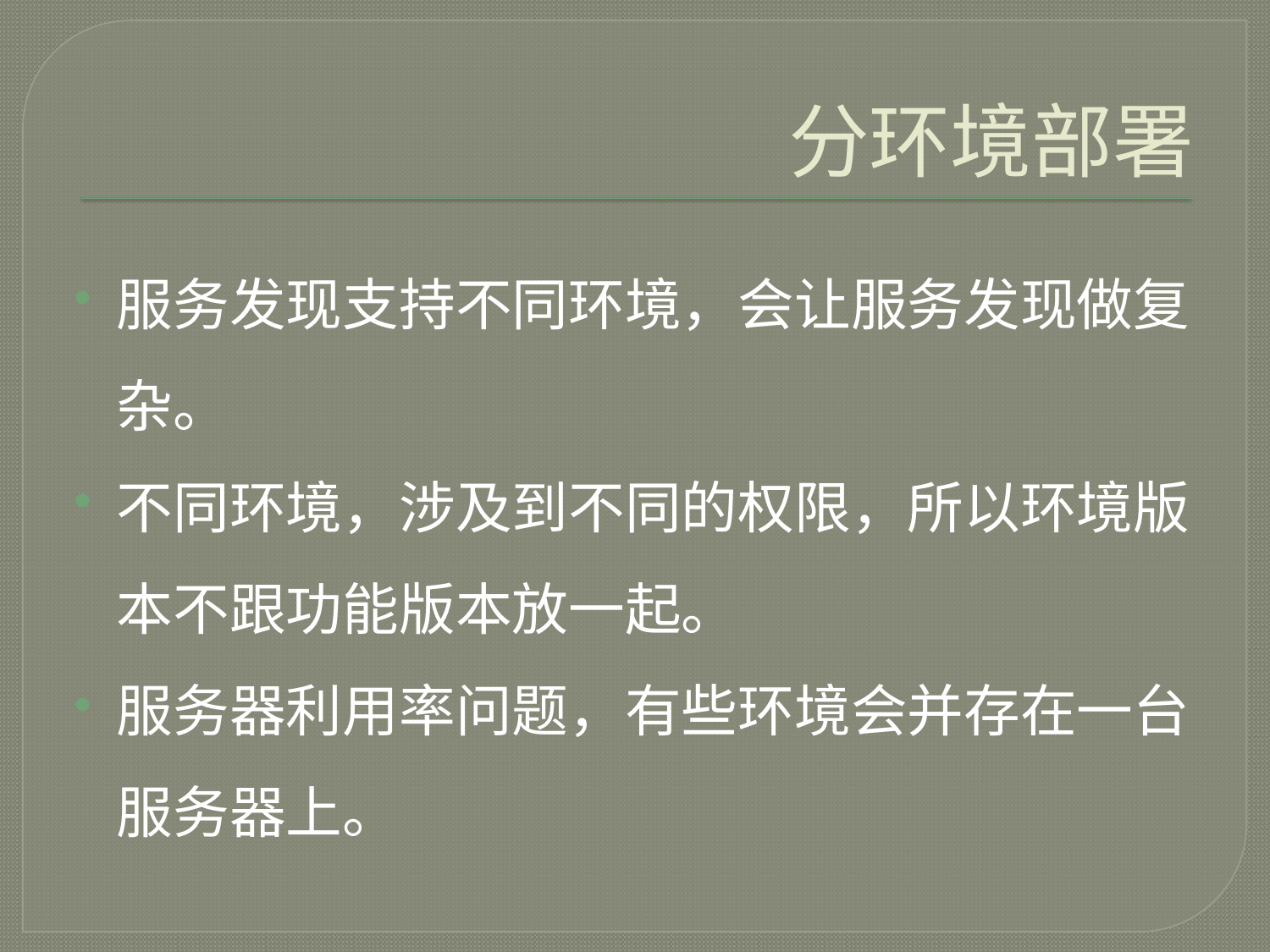

# 分环境部署
服务发现支持不同环境，会让服务发现做复杂。
不同环境，涉及到不同的权限，所以环境版本不跟功能版本放一起。
服务器利用率问题，有些环境会并存在一台服务器上。